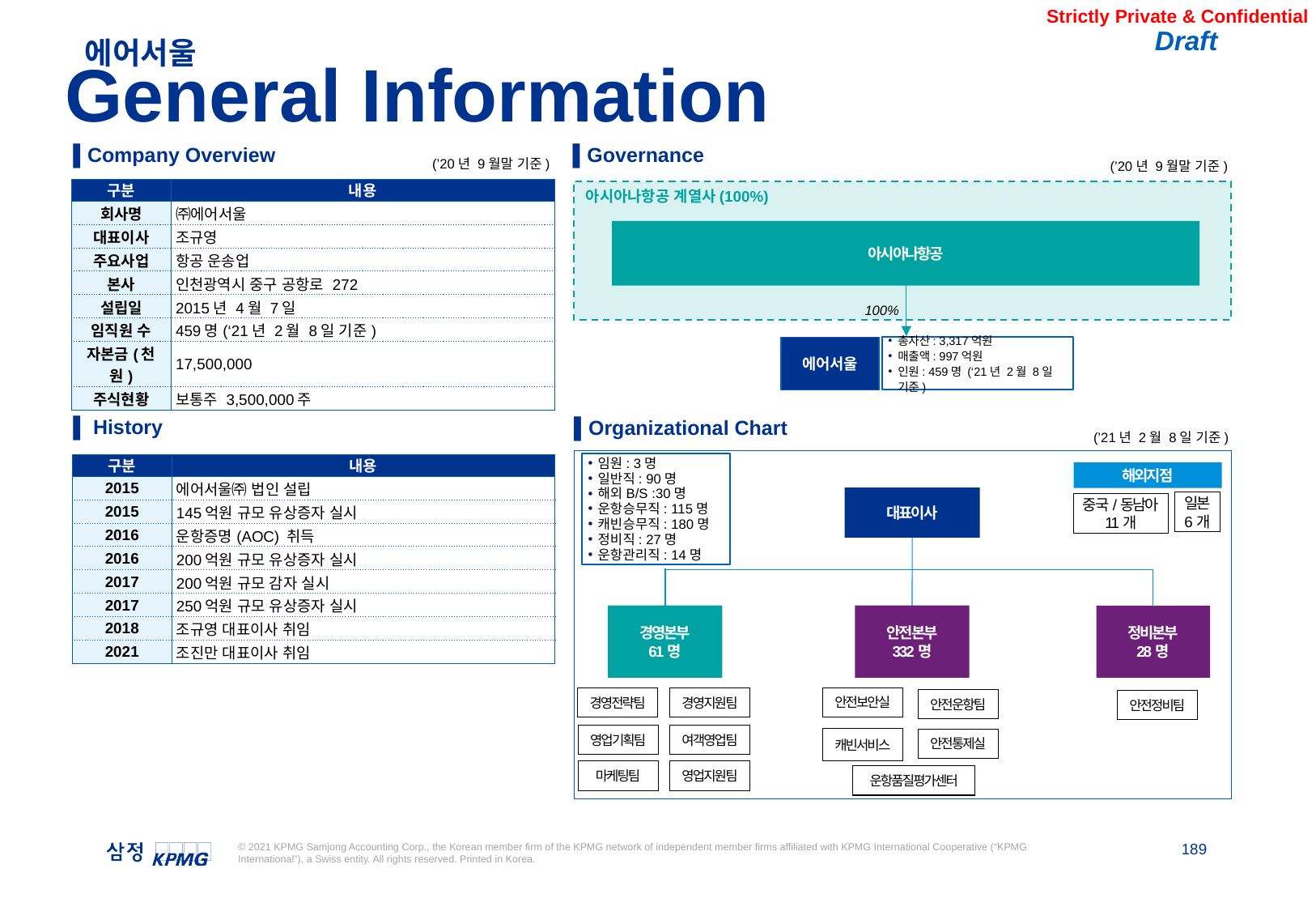

에어서울
General Information
▌Company Overview
▌Governance
(’20년 9월말 기준)
(’20년 9월말 기준)
| 구분 | 내용 |
| --- | --- |
| 회사명 | ㈜에어서울 |
| 대표이사 | 조규영 |
| 주요사업 | 항공 운송업 |
| 본사 | 인천광역시 중구 공항로 272 |
| 설립일 | 2015년 4월 7일 |
| 임직원 수 | 459명(‘21년 2월 8일 기준) |
| 자본금(천원) | 17,500,000 |
| 주식현황 | 보통주 3,500,000주 |
아시아나항공 계열사(100%)
아시아나항공
100%

에어서울
총자산: 3,317억원
매출액: 997억원
인원: 459명 (‘21년 2월 8일 기준)
▌ History
▌Organizational Chart
(’21년 2월 8일 기준)

임원: 3명
일반직: 90명
해외B/S :30명
운항승무직: 115명
캐빈승무직: 180명
정비직: 27명
운항관리직: 14명
| 구분 | 내용 |
| --- | --- |
| 2015 | 에어서울㈜ 법인 설립 |
| 2015 | 145억원 규모 유상증자 실시 |
| 2016 | 운항증명(AOC) 취득 |
| 2016 | 200억원 규모 유상증자 실시 |
| 2017 | 200억원 규모 감자 실시 |
| 2017 | 250억원 규모 유상증자 실시 |
| 2018 | 조규영 대표이사 취임 |
| 2021 | 조진만 대표이사 취임 |
해외지점
대표이사
일본
6개
중국/동남아
11개
경영본부
61명
안전본부
332명
정비본부
28명
안전보안실
경영지원팀
경영전략팀
안전운항팀
안전정비팀
여객영업팀
영업기획팀
캐빈서비스
안전통제실
마케팅팀
영업지원팀
운항품질평가센터